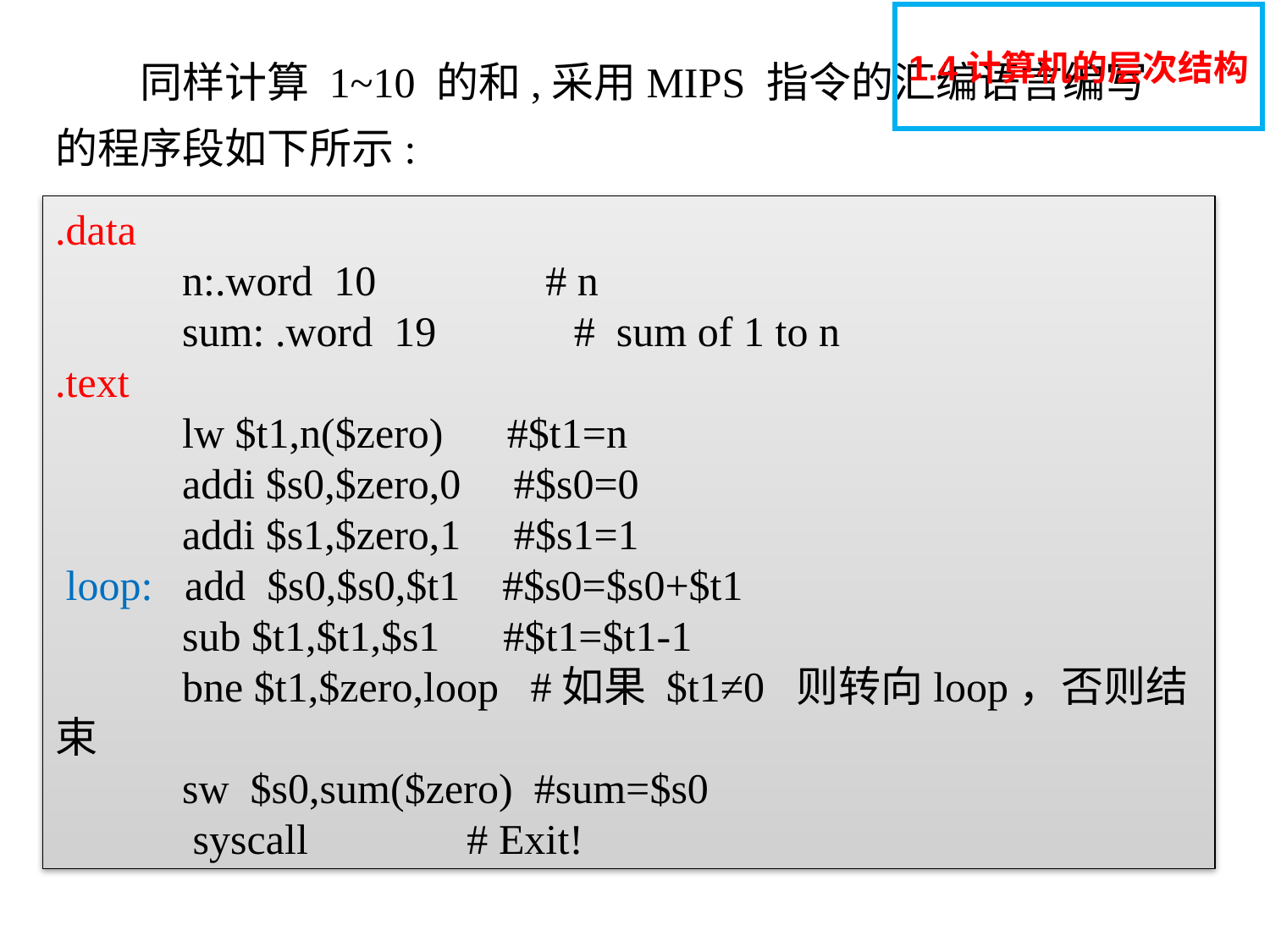

1.4计算机的层次结构
# 同样计算 1~10 的和,采用MIPS 指令的汇编语言编写的程序段如下所示:
.data
	n:.word  10                # n
	sum: .word  19             #  sum of 1 to n
.text
     	lw $t1,n($zero)      #$t1=n
     	addi $s0,$zero,0     #$s0=0
     	addi $s1,$zero,1     #$s1=1
 loop:   add  $s0,$s0,$t1    #$s0=$s0+$t1
     	sub $t1,$t1,$s1      #$t1=$t1-1
    	bne $t1,$zero,loop   #如果 $t1≠0  则转向loop，否则结束
    	sw  $s0,sum($zero)  #sum=$s0
     	 syscall               # Exit!